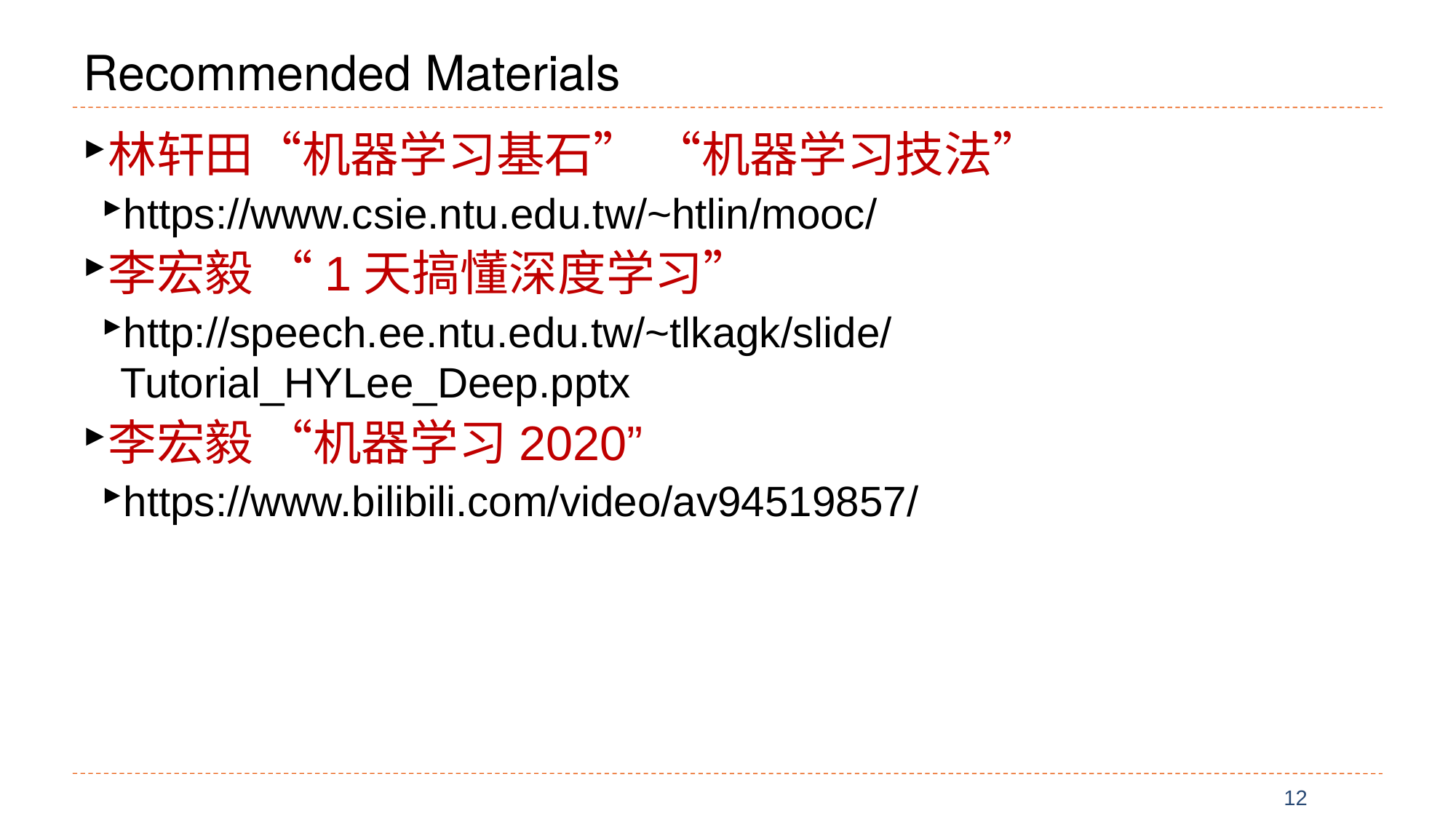

# Recommended Materials
林轩田“机器学习基石” “机器学习技法”
https://www.csie.ntu.edu.tw/~htlin/mooc/
李宏毅 “1天搞懂深度学习”
http://speech.ee.ntu.edu.tw/~tlkagk/slide/Tutorial_HYLee_Deep.pptx
李宏毅 “机器学习2020”
https://www.bilibili.com/video/av94519857/